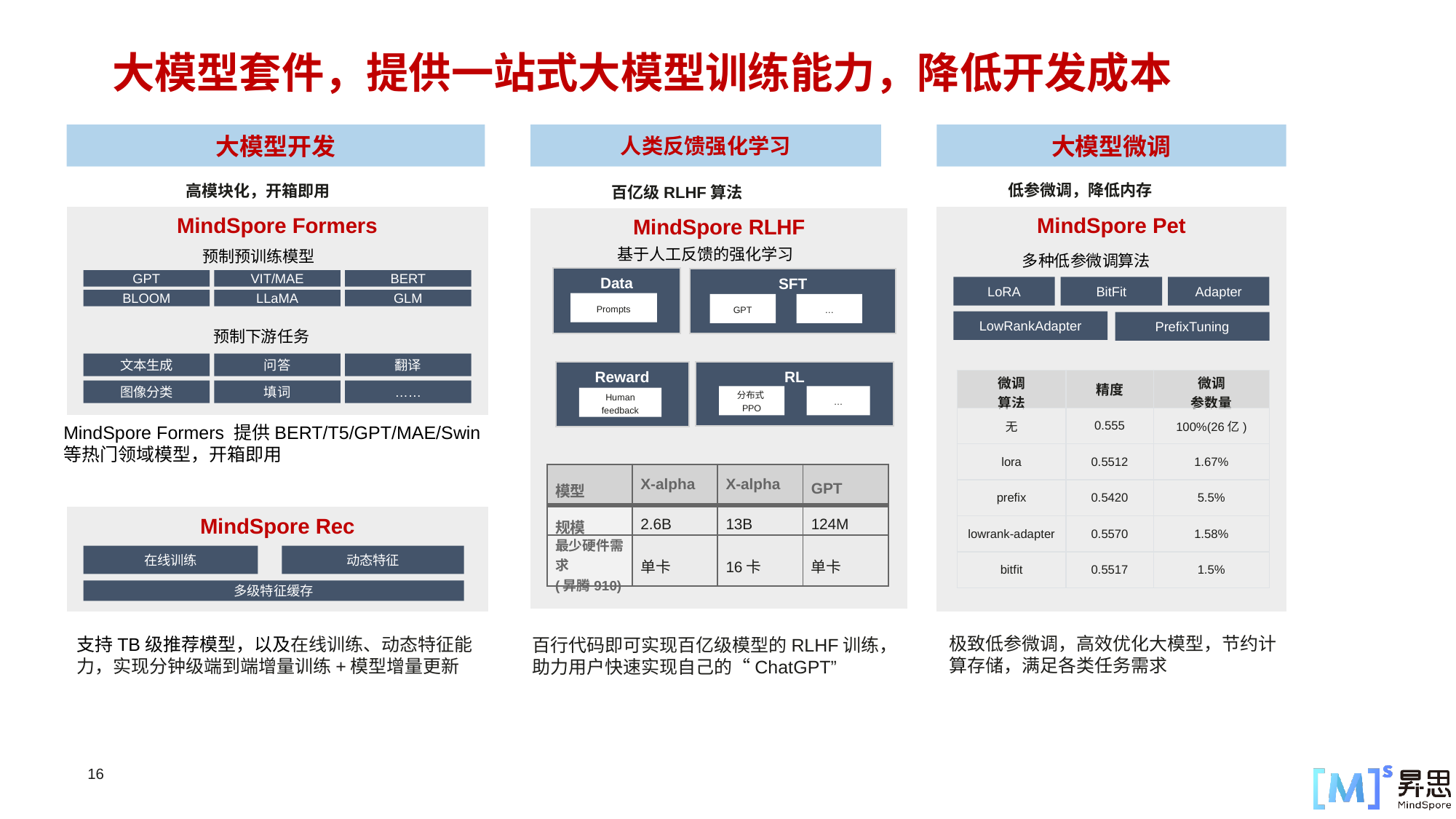

# 大模型套件，提供一站式大模型训练能力，降低开发成本
大模型微调
大模型开发
人类反馈强化学习
低参微调，降低内存
高模块化，开箱即用
百亿级RLHF算法
MindSpore Formers
MindSpore Pet
MindSpore RLHF
基于人工反馈的强化学习
Data
SFT
Prompts
…
GPT
RL
Reward
分布式PPO
…
Human feedback
预制预训练模型
多种低参微调算法
GPT
VIT/MAE
BERT
BLOOM
LLaMA
GLM
LoRA
BitFit
Adapter
LowRankAdapter
PrefixTuning
预制下游任务
文本生成
问答
翻译
图像分类
填词
……
| 微调 算法 | 精度 | 微调 参数量 |
| --- | --- | --- |
| 无 | 0.555 | 100%(26亿) |
| lora | 0.5512 | 1.67% |
| prefix | 0.5420 | 5.5% |
| lowrank-adapter | 0.5570 | 1.58% |
| bitfit | 0.5517 | 1.5% |
MindSpore Formers 提供BERT/T5/GPT/MAE/Swin等热门领域模型，开箱即用
| 模型 | X-alpha | X-alpha | GPT |
| --- | --- | --- | --- |
| 规模 | 2.6B | 13B | 124M |
| 最少硬件需求 (昇腾910) | 单卡 | 16卡 | 单卡 |
MindSpore Rec
在线训练
动态特征
多级特征缓存
极致低参微调，高效优化大模型，节约计算存储，满足各类任务需求
百行代码即可实现百亿级模型的RLHF训练，助力用户快速实现自己的“ChatGPT”
支持TB级推荐模型，以及在线训练、动态特征能力，实现分钟级端到端增量训练+模型增量更新